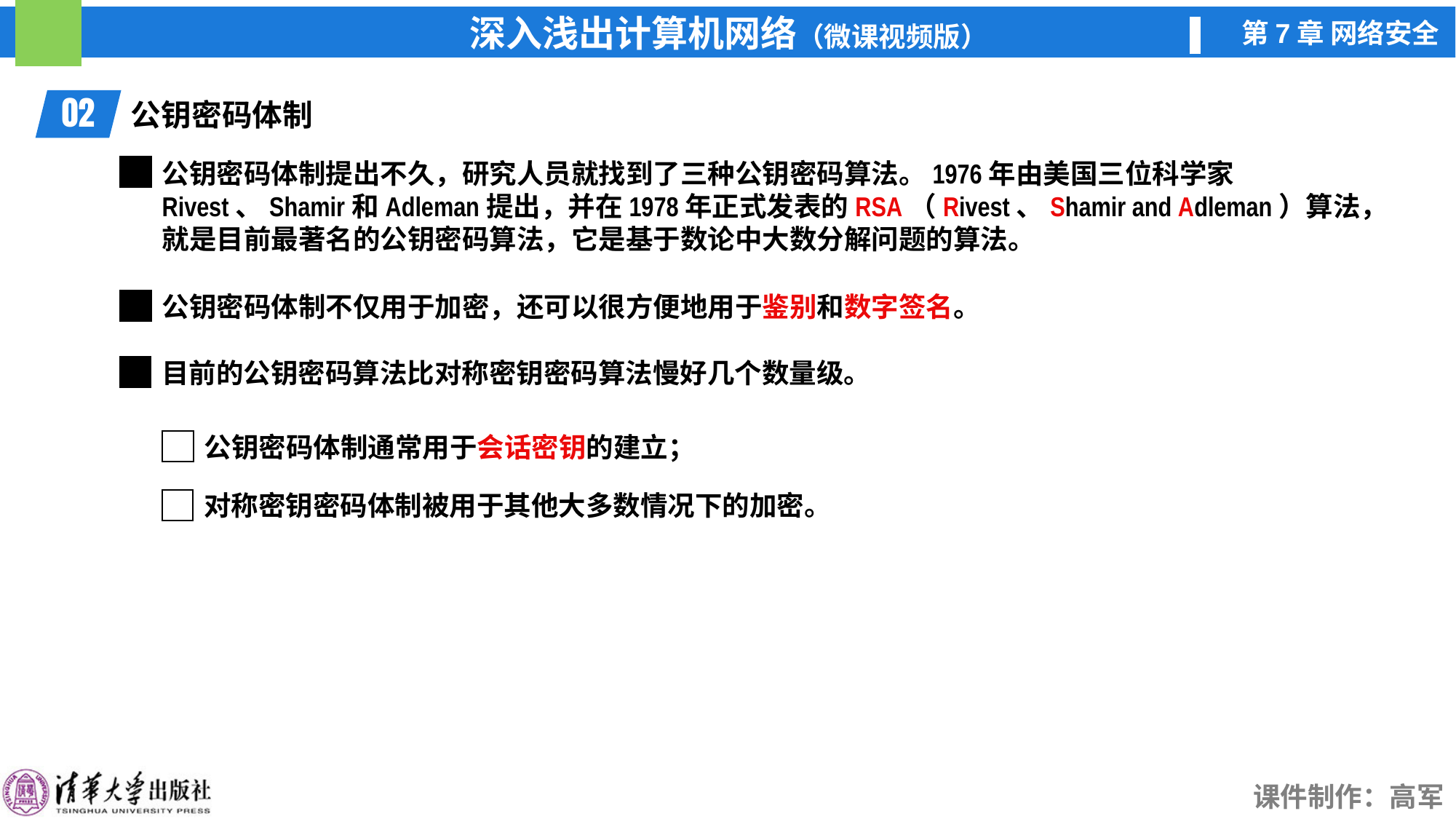

02
公钥密码体制
公钥密码体制提出不久，研究人员就找到了三种公钥密码算法。1976年由美国三位科学家Rivest、Shamir和Adleman提出，并在1978年正式发表的RSA（Rivest、Shamir and Adleman）算法，就是目前最著名的公钥密码算法，它是基于数论中大数分解问题的算法。

公钥密码体制不仅用于加密，还可以很方便地用于鉴别和数字签名。

目前的公钥密码算法比对称密钥密码算法慢好几个数量级。

公钥密码体制通常用于会话密钥的建立；

对称密钥密码体制被用于其他大多数情况下的加密。